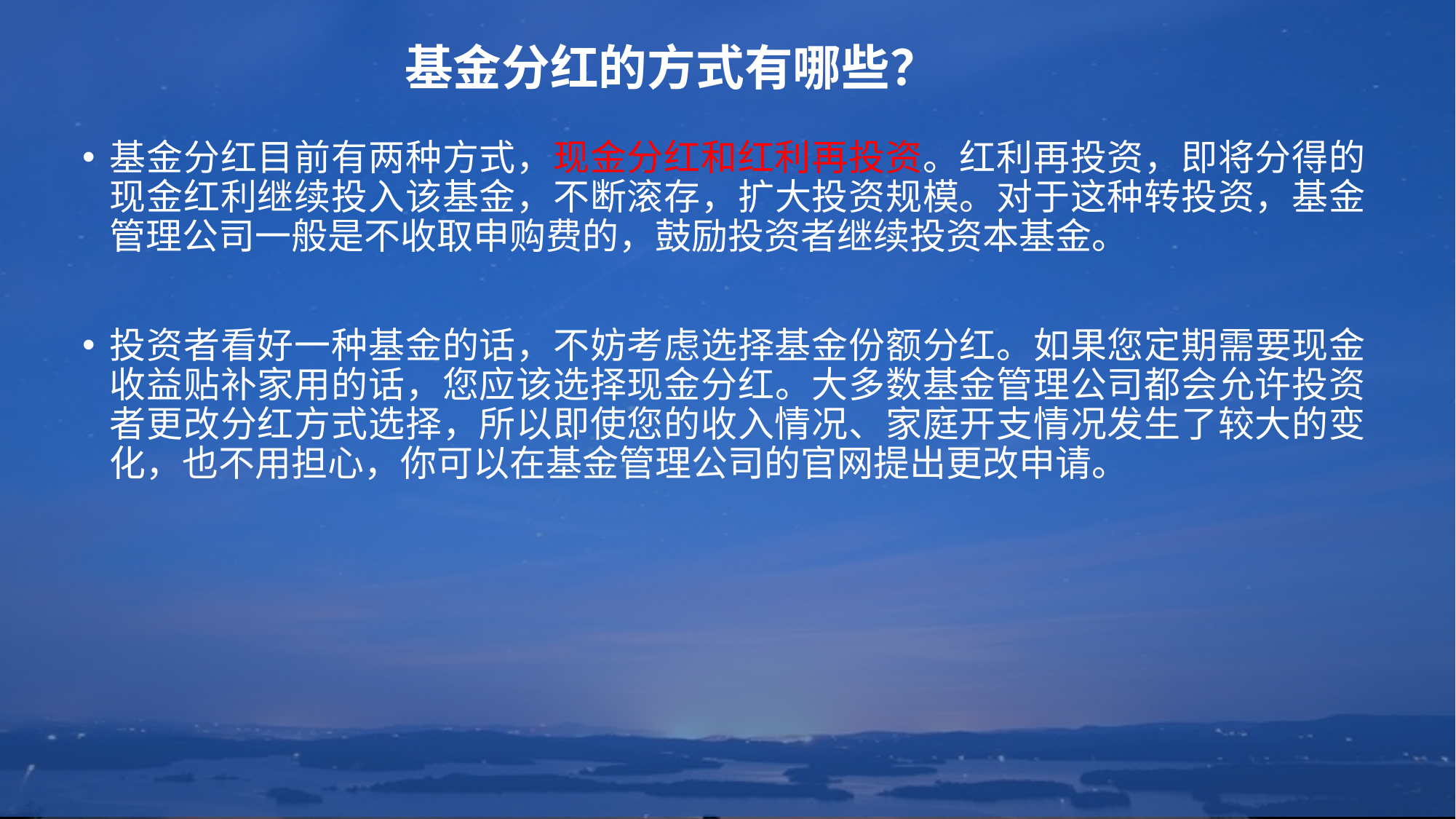

# 基金分红的方式有哪些？
基金分红目前有两种方式，现金分红和红利再投资。红利再投资，即将分得的现金红利继续投入该基金，不断滚存，扩大投资规模。对于这种转投资，基金管理公司一般是不收取申购费的，鼓励投资者继续投资本基金。

投资者看好一种基金的话，不妨考虑选择基金份额分红。如果您定期需要现金收益贴补家用的话，您应该选择现金分红。大多数基金管理公司都会允许投资者更改分红方式选择，所以即使您的收入情况、家庭开支情况发生了较大的变化，也不用担心，你可以在基金管理公司的官网提出更改申请。